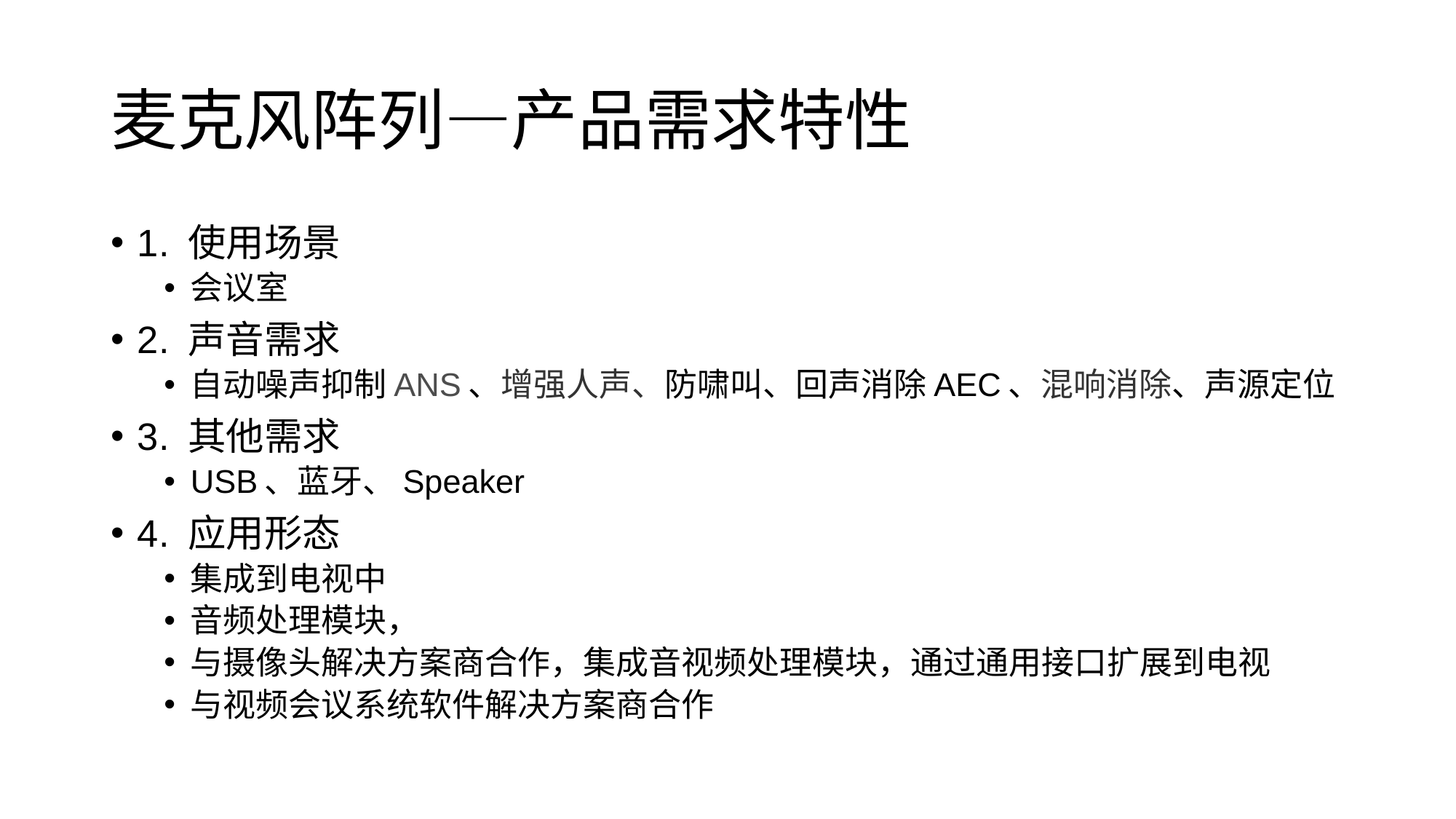

# 麦克风阵列—产品需求特性
1. 使用场景
会议室
2. 声音需求
自动噪声抑制ANS、增强人声、防啸叫、回声消除AEC、混响消除、声源定位
3. 其他需求
USB、蓝牙、Speaker
4. 应用形态
集成到电视中
音频处理模块，
与摄像头解决方案商合作，集成音视频处理模块，通过通用接口扩展到电视
与视频会议系统软件解决方案商合作